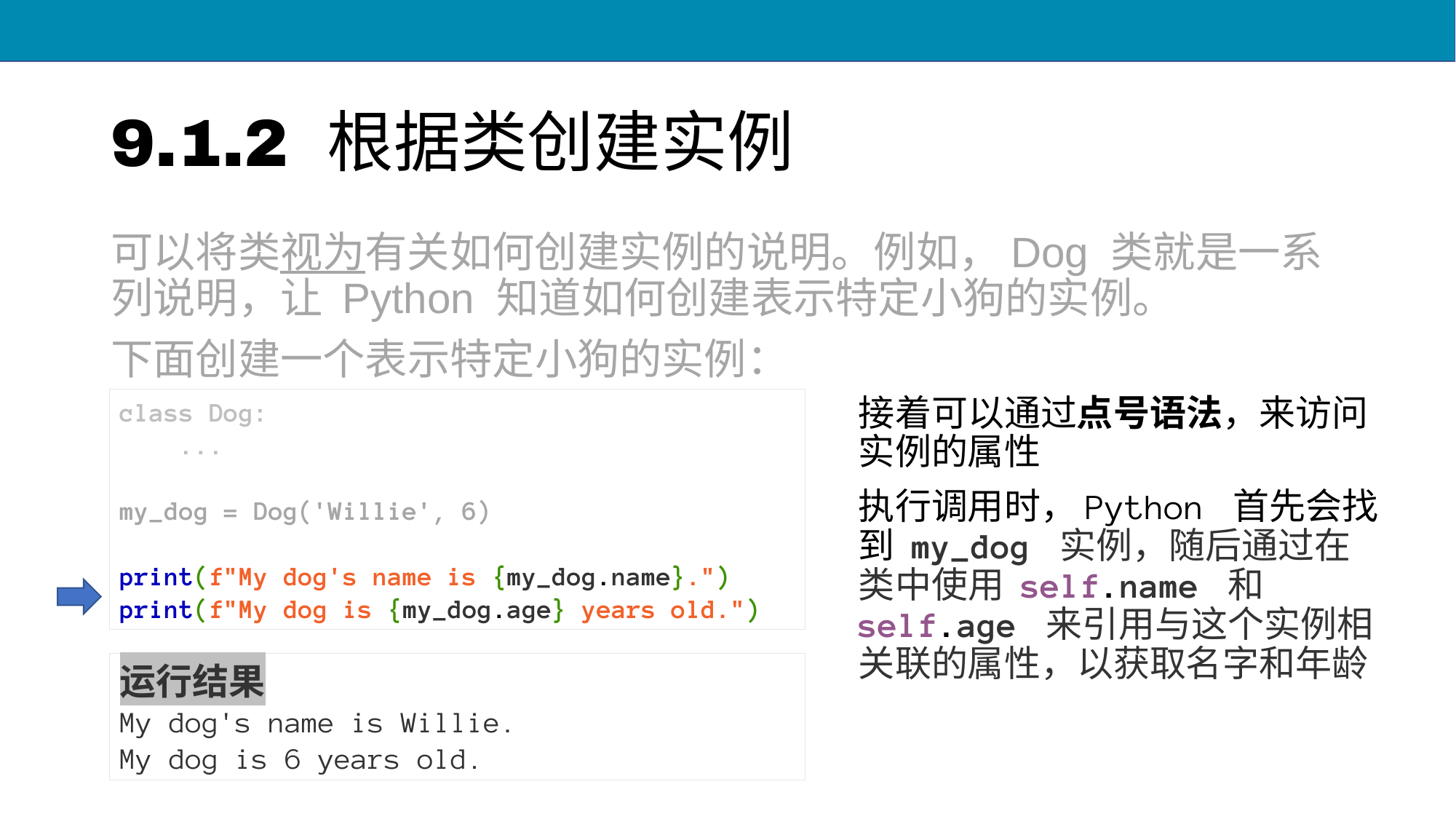

# 9.1.2 根据类创建实例
可以将类视为有关如何创建实例的说明。例如，Dog 类就是一系列说明，让 Python 知道如何创建表示特定小狗的实例。
下面创建一个表示特定小狗的实例：
class Dog:
    ...

my_dog = Dog('Willie', 6)
print(f"My dog's name is {my_dog.name}.")
print(f"My dog is {my_dog.age} years old.")
接着可以通过点号语法，来访问实例的属性
执行调用时，Python 首先会找到 my_dog 实例，随后通过在类中使用 self.name 和 self.age 来引用与这个实例相关联的属性，以获取名字和年龄

运行结果
My dog's name is Willie.
My dog is 6 years old.